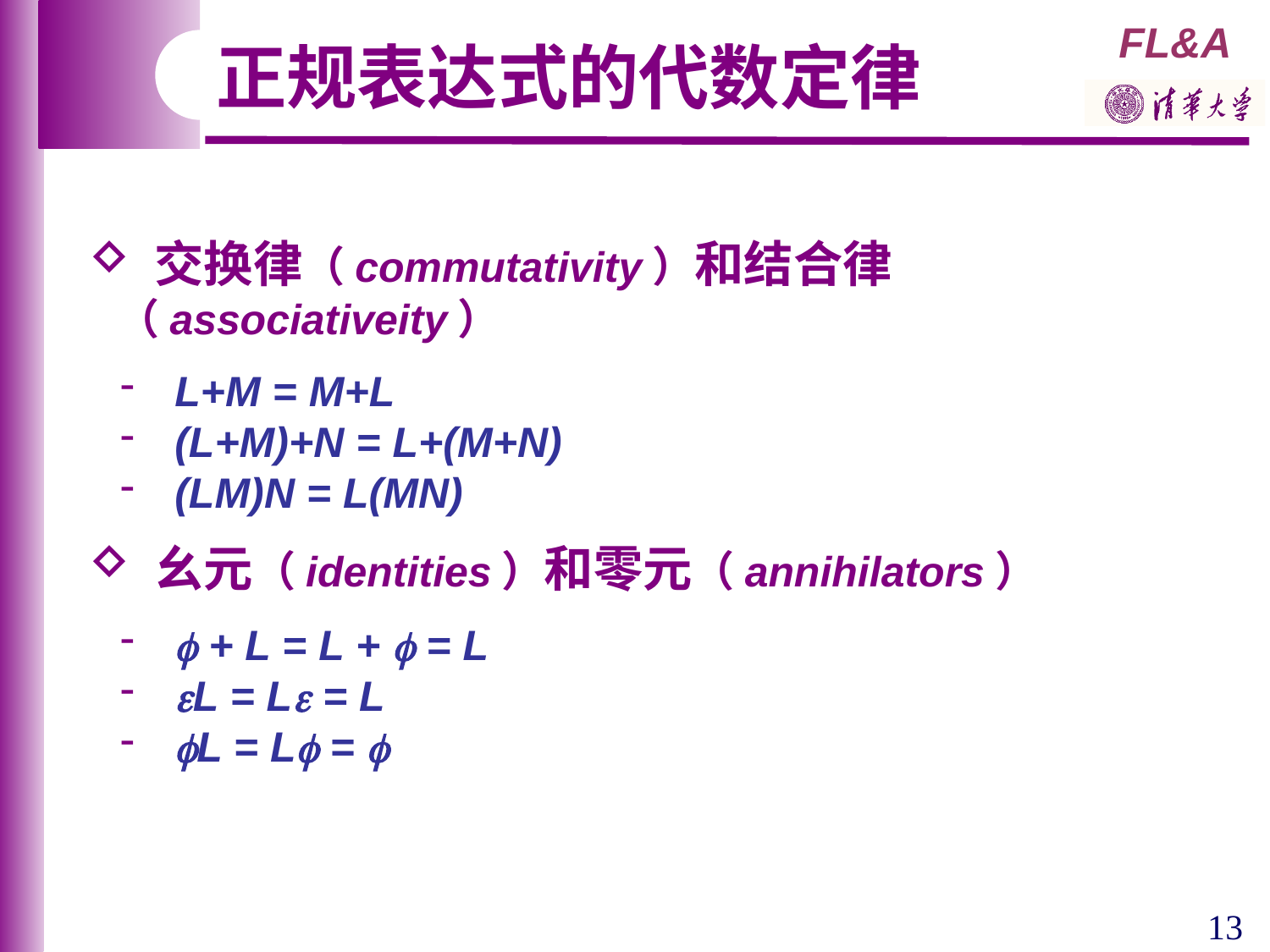

正规表达式的代数定律
 交换律（commutativity）和结合律 （associativeity）

  L+M = M+L
  (L+M)+N = L+(M+N)
  (LM)N = L(MN)

 幺元（identities）和零元（annihilators）

  φ + L = L + φ = L
  εL = Lε = L
  φL = Lφ = φ
13